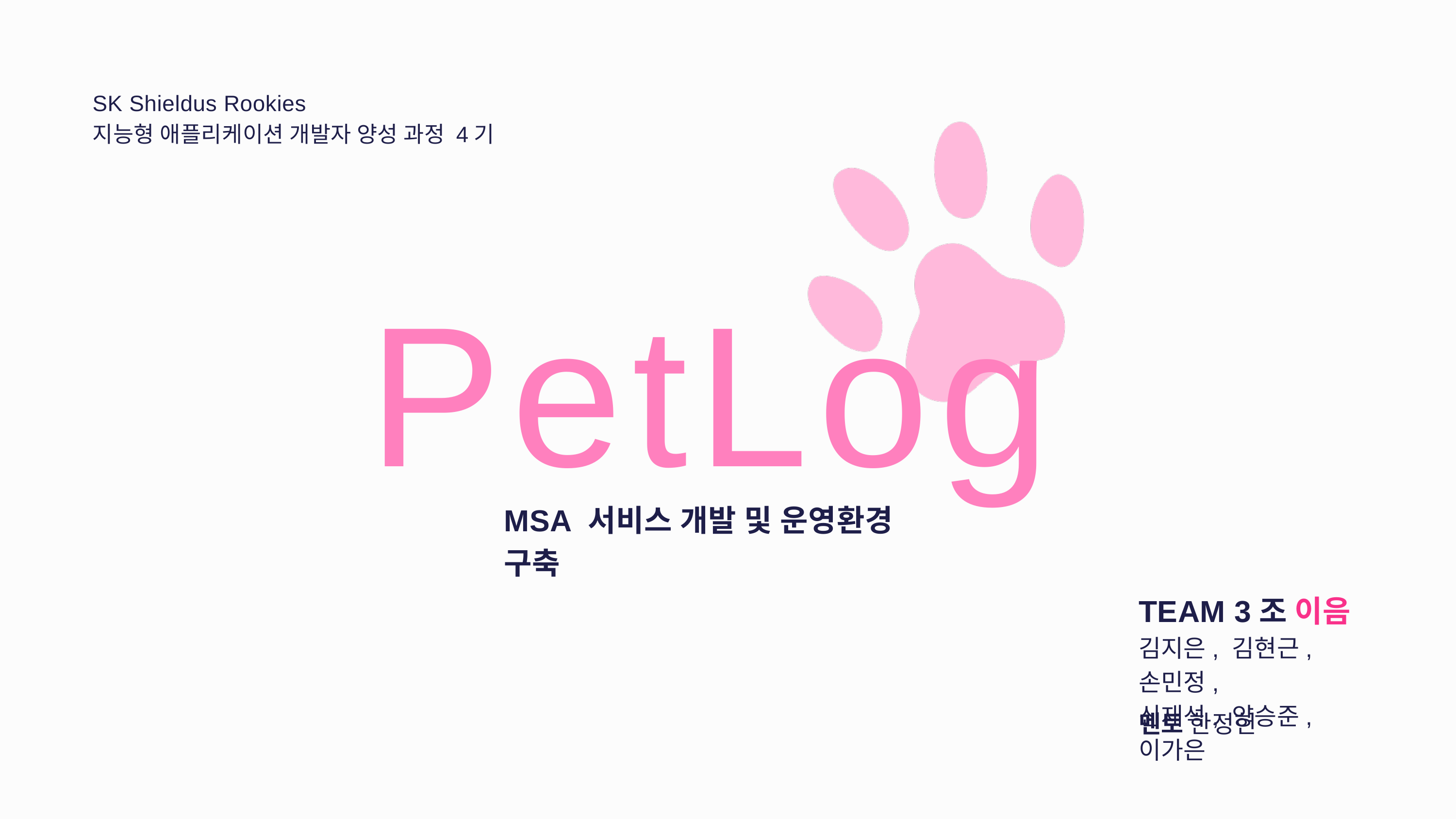

SK Shieldus Rookies
지능형 애플리케이션 개발자 양성 과정 4기

PetLog
MSA 서비스 개발 및 운영환경 구축
TEAM 3조 이음
김지은, 김현근, 손민정,
신재석, 양승준, 이가은
멘토 한정헌